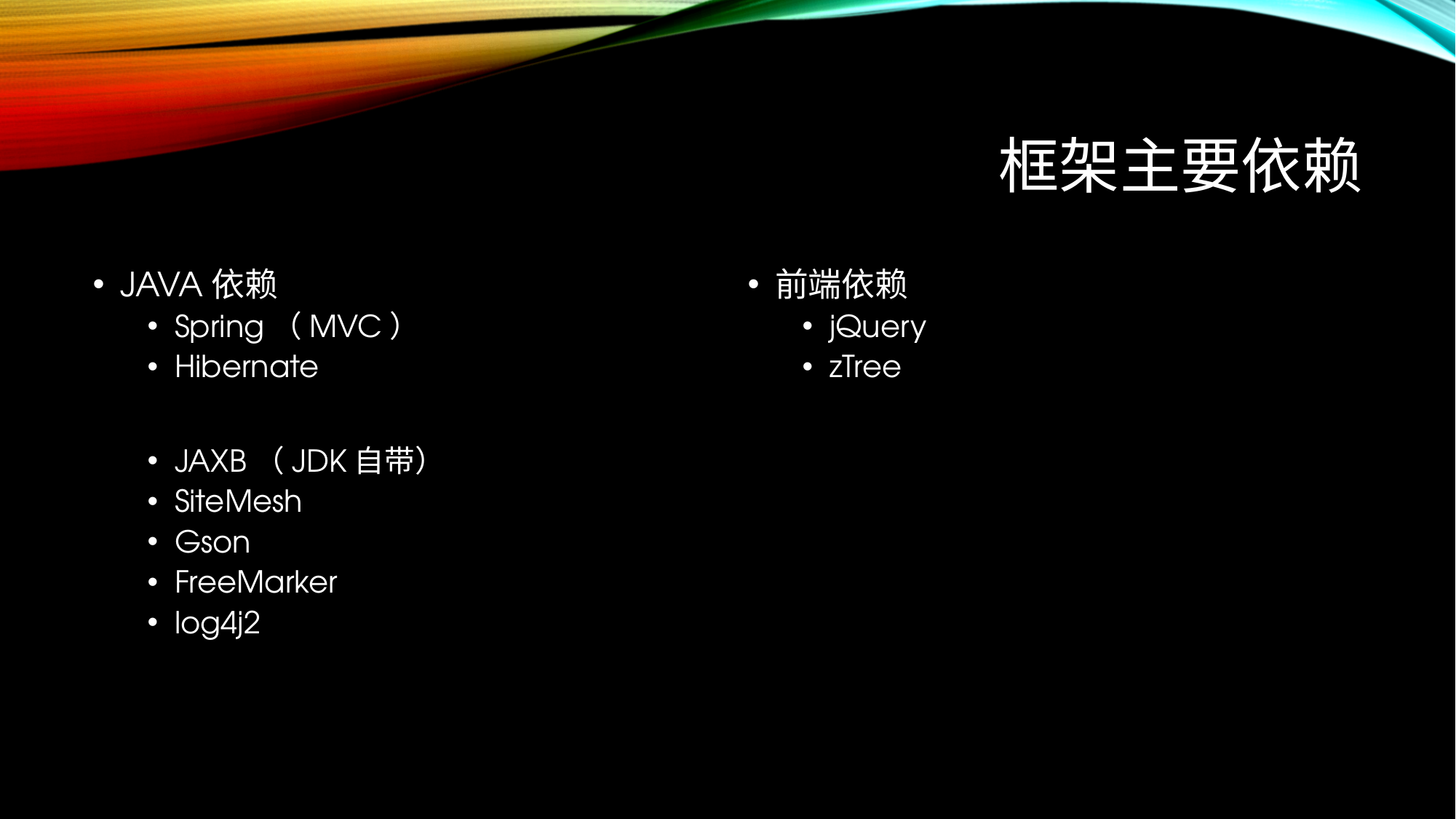

# 框架主要依赖
JAVA依赖
Spring（MVC）
Hibernate

JAXB（JDK自带）
SiteMesh
Gson
FreeMarker
log4j2

前端依赖
jQuery
zTree